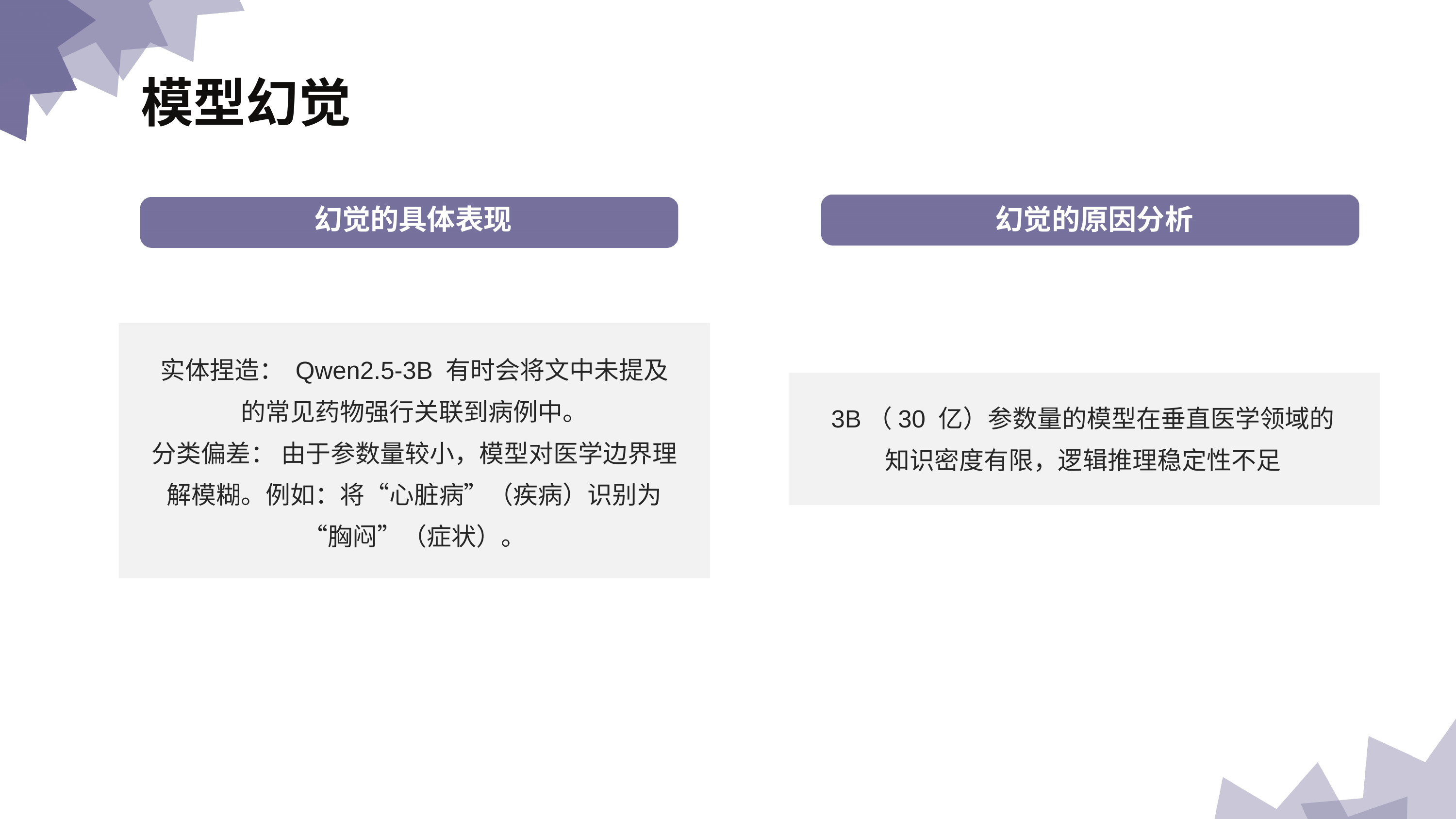

模型幻觉

         幻觉的具体表现

         幻觉的原因分析

实体捏造： Qwen2.5-3B 有时会将文中未提及的常见药物强行关联到病例中。
分类偏差： 由于参数量较小，模型对医学边界理解模糊。例如：将“心脏病”（疾病）识别为“胸闷”（症状）。

3B（30 亿）参数量的模型在垂直医学领域的知识密度有限，逻辑推理稳定性不足